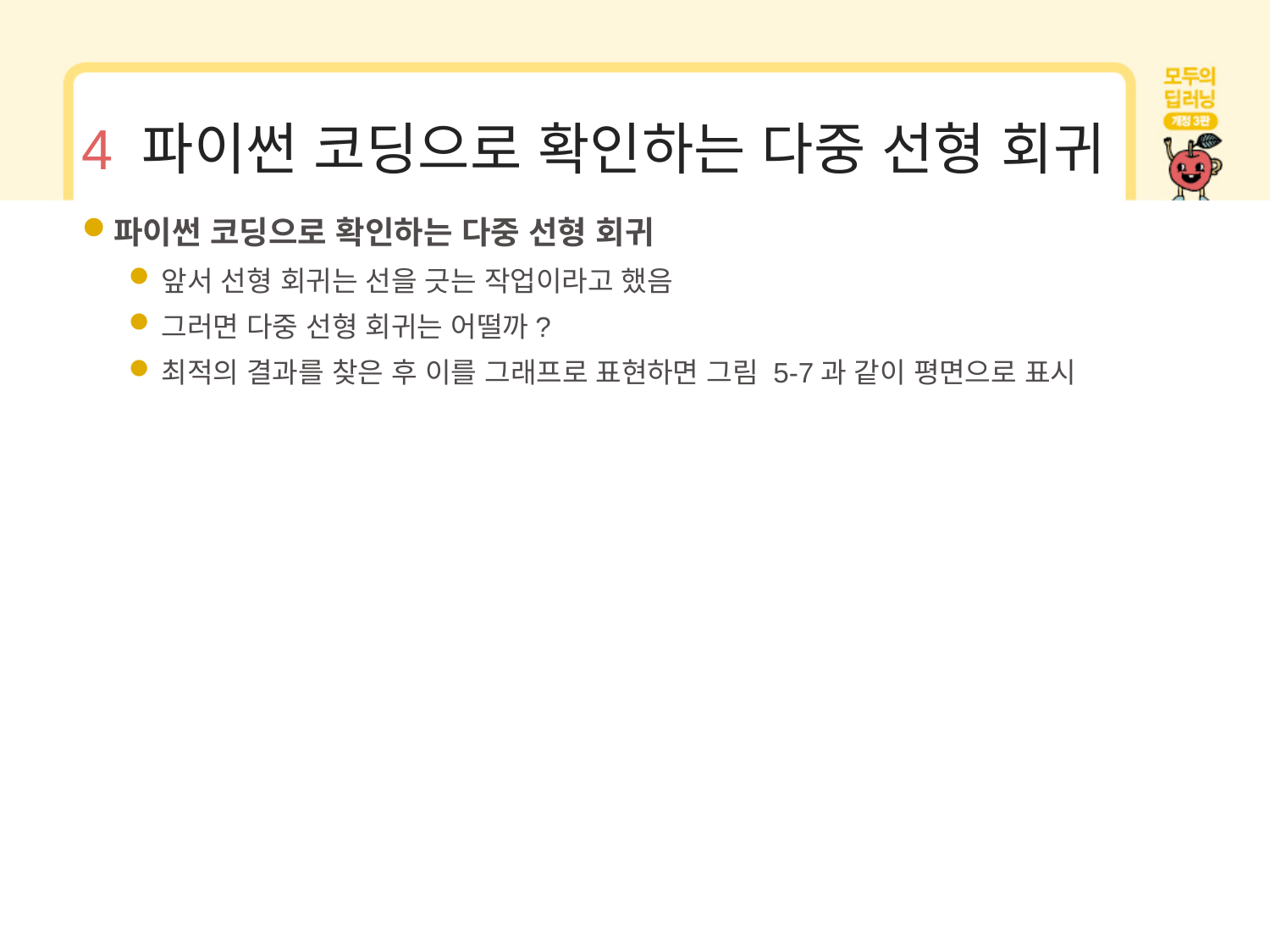

# 4 파이썬 코딩으로 확인하는 다중 선형 회귀
파이썬 코딩으로 확인하는 다중 선형 회귀
앞서 선형 회귀는 선을 긋는 작업이라고 했음
그러면 다중 선형 회귀는 어떨까?
최적의 결과를 찾은 후 이를 그래프로 표현하면 그림 5-7과 같이 평면으로 표시